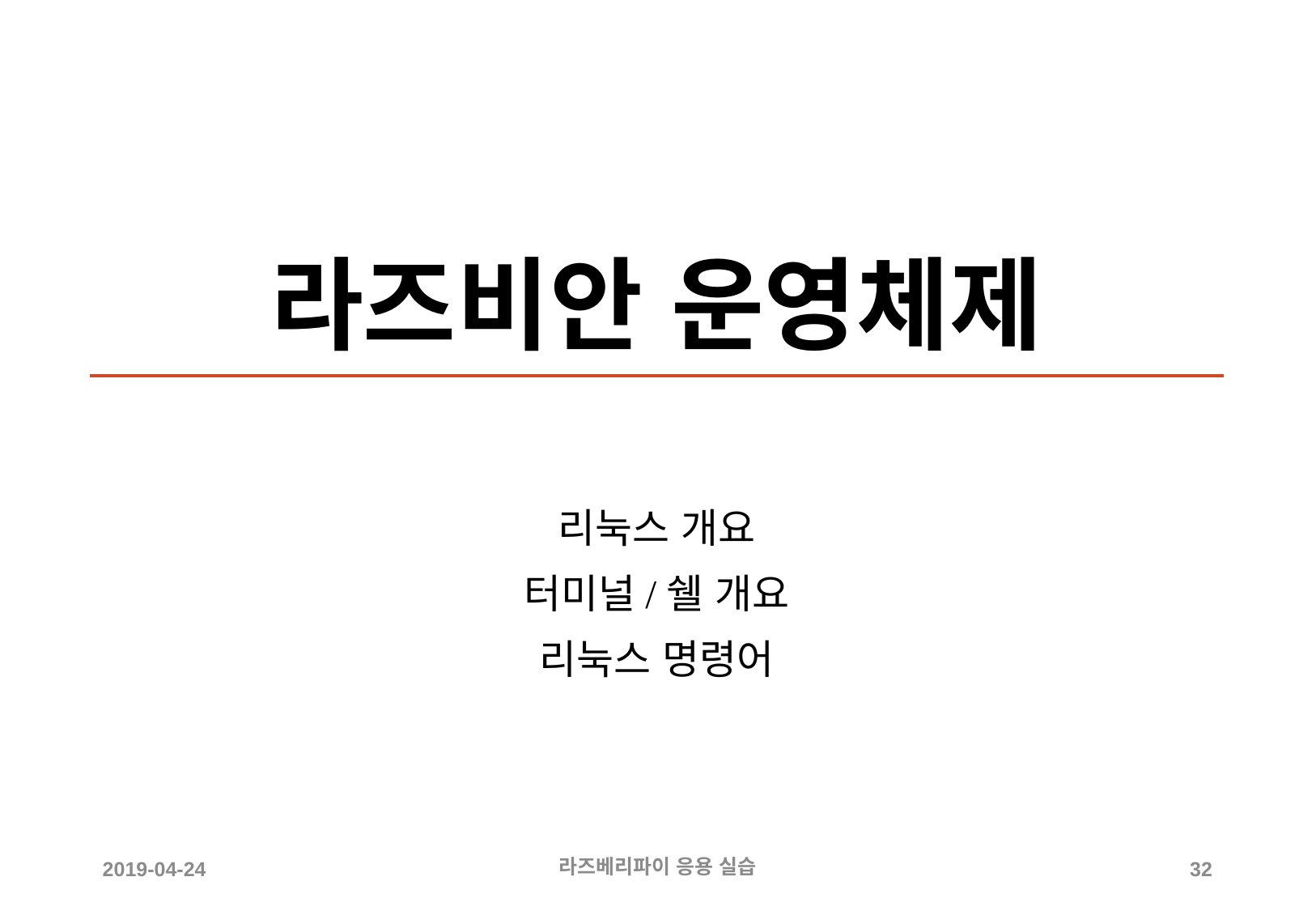

# 라즈비안 운영체제
리눅스 개요
터미널/쉘 개요
리눅스 명령어
2019-04-24
라즈베리파이 응용 실습
32